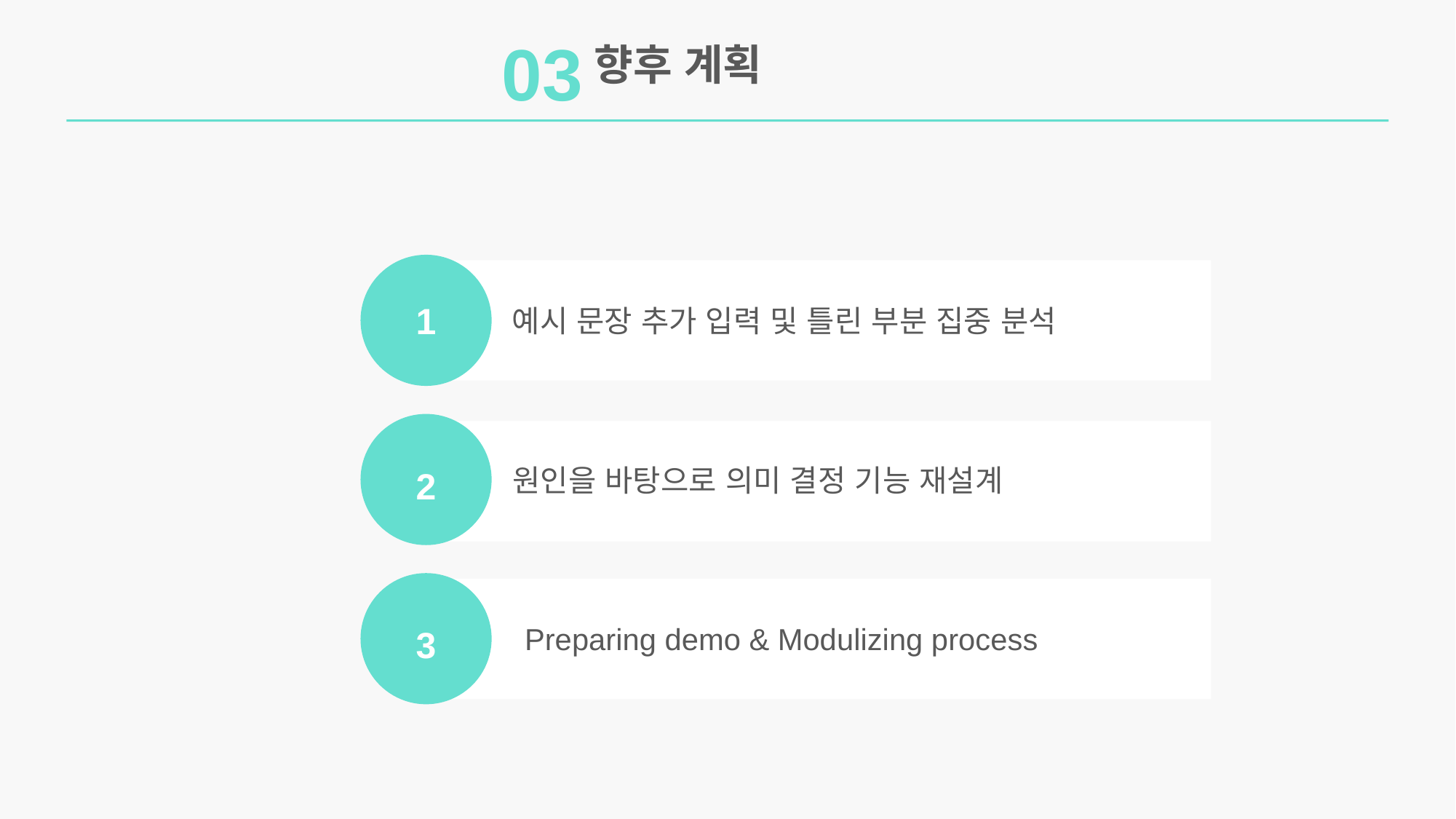

03
향후 계획

1

예시 문장 추가 입력 및 틀린 부분 집중 분석

2

원인을 바탕으로 의미 결정 기능 재설계

3

Preparing demo & Modulizing process